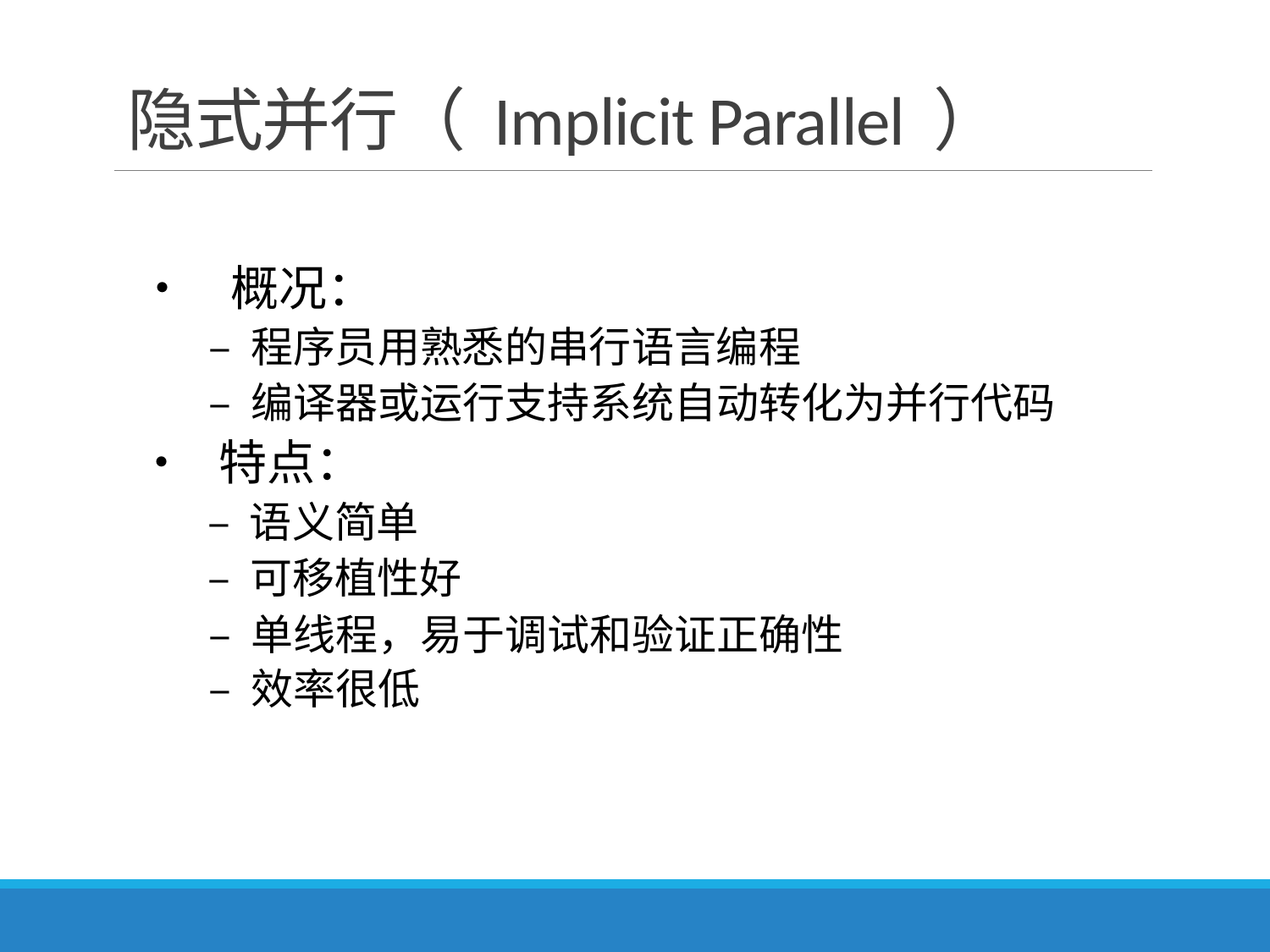

# 隐式并行（ Implicit Parallel ）
•   概况：
– 程序员用熟悉的串行语言编程
– 编译器或运行支持系统自动转化为并行代码
•  特点：
– 语义简单
– 可移植性好
– 单线程，易于调试和验证正确性
– 效率很低